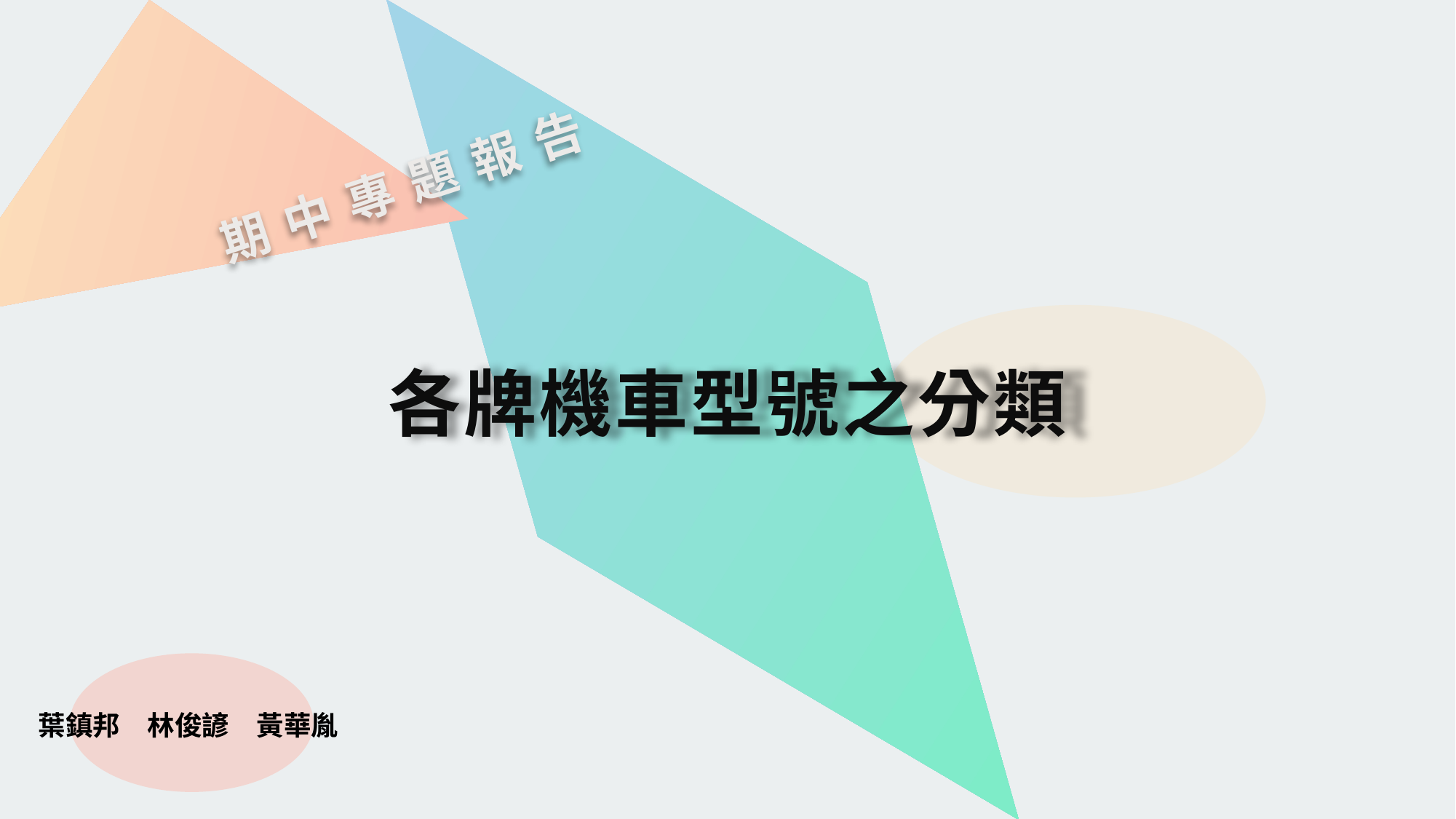

期 中 專 題 報 告

各牌機車型號之分類

葉鎮邦	林俊諺	黃華胤